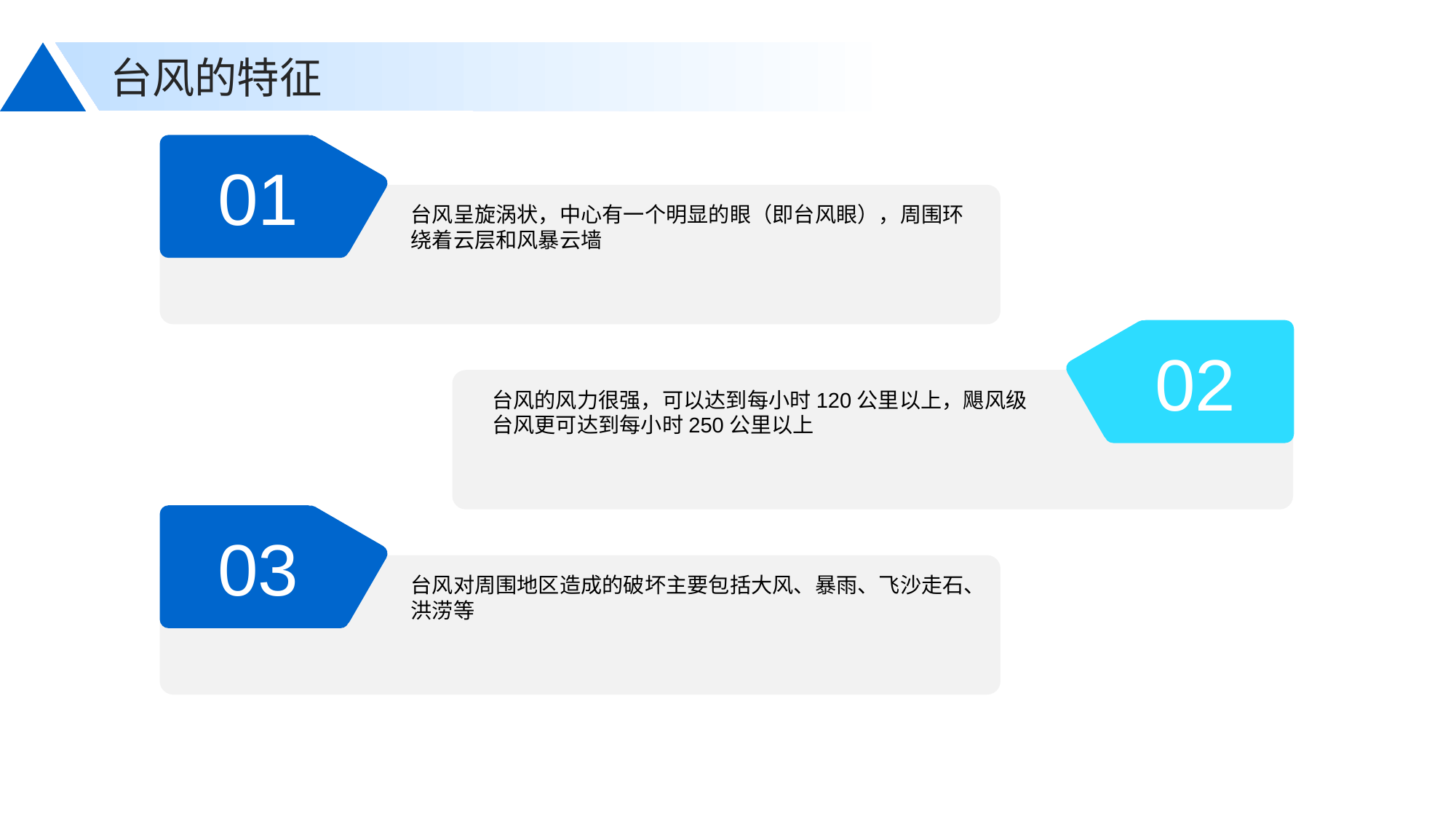

台风的特征

01

台风呈旋涡状，中心有一个明显的眼（即台风眼），周围环绕着云层和风暴云墙

02

台风的风力很强，可以达到每小时120公里以上，飓风级台风更可达到每小时250公里以上

03

台风对周围地区造成的破坏主要包括大风、暴雨、飞沙走石、洪涝等